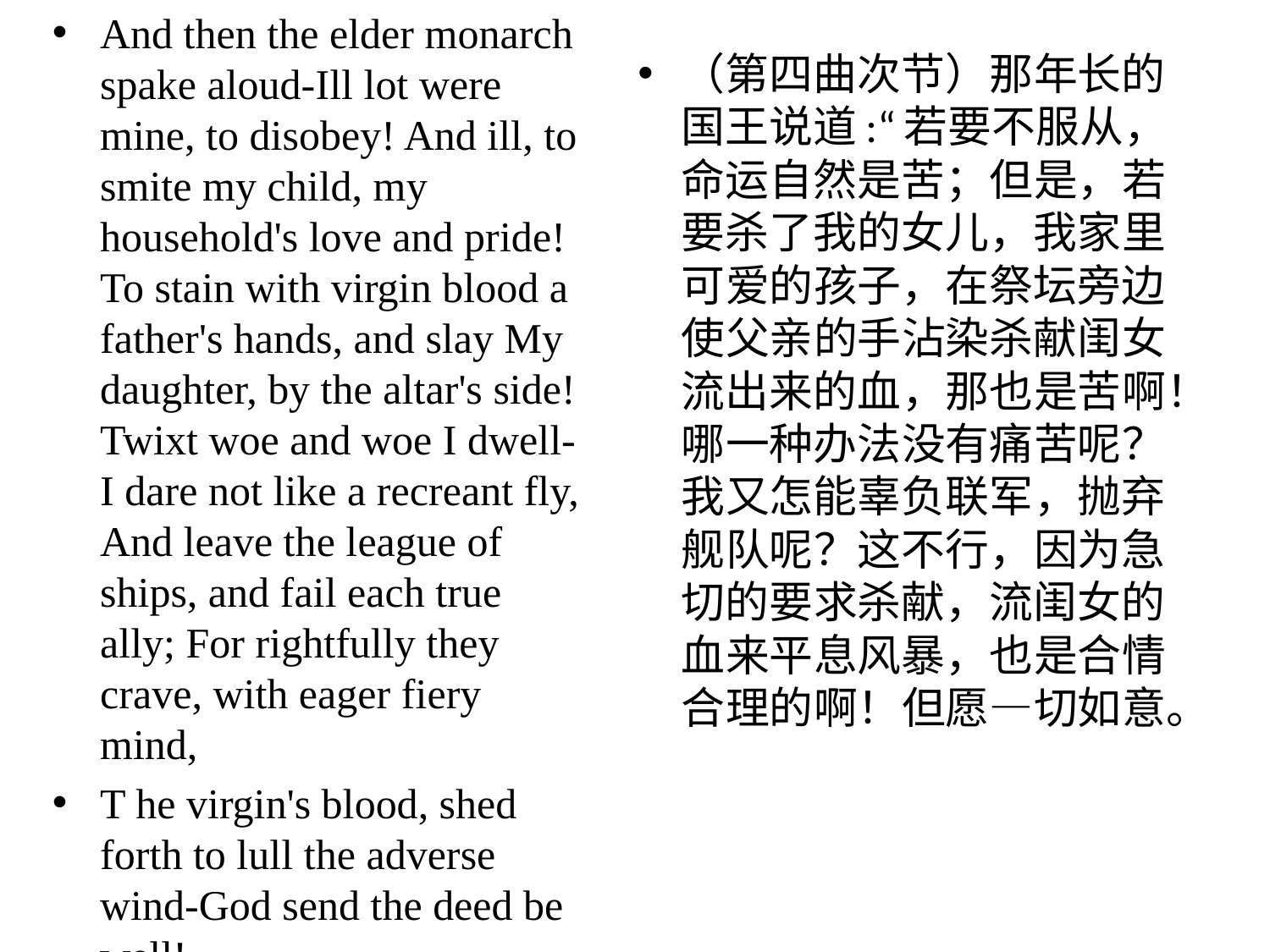

And then the elder monarch spake aloud-Ill lot were mine, to disobey! And ill, to smite my child, my household's love and pride! To stain with virgin blood a father's hands, and slay My daughter, by the altar's side! Twixt woe and woe I dwell-I dare not like a recreant fly, And leave the league of ships, and fail each true ally; For rightfully they crave, with eager fiery mind,
T he virgin's blood, shed forth to lull the adverse wind-God send the deed be well!
（第四曲次节）那年长的国王说道:“若要不服从，命运自然是苦；但是，若要杀了我的女儿，我家里可爱的孩子，在祭坛旁边使父亲的手沾染杀献闺女流出来的血，那也是苦啊！哪一种办法没有痛苦呢？我又怎能辜负联军，抛弃舰队呢？这不行，因为急切的要求杀献，流闺女的血来平息风暴，也是合情合理的啊！但愿—切如意。